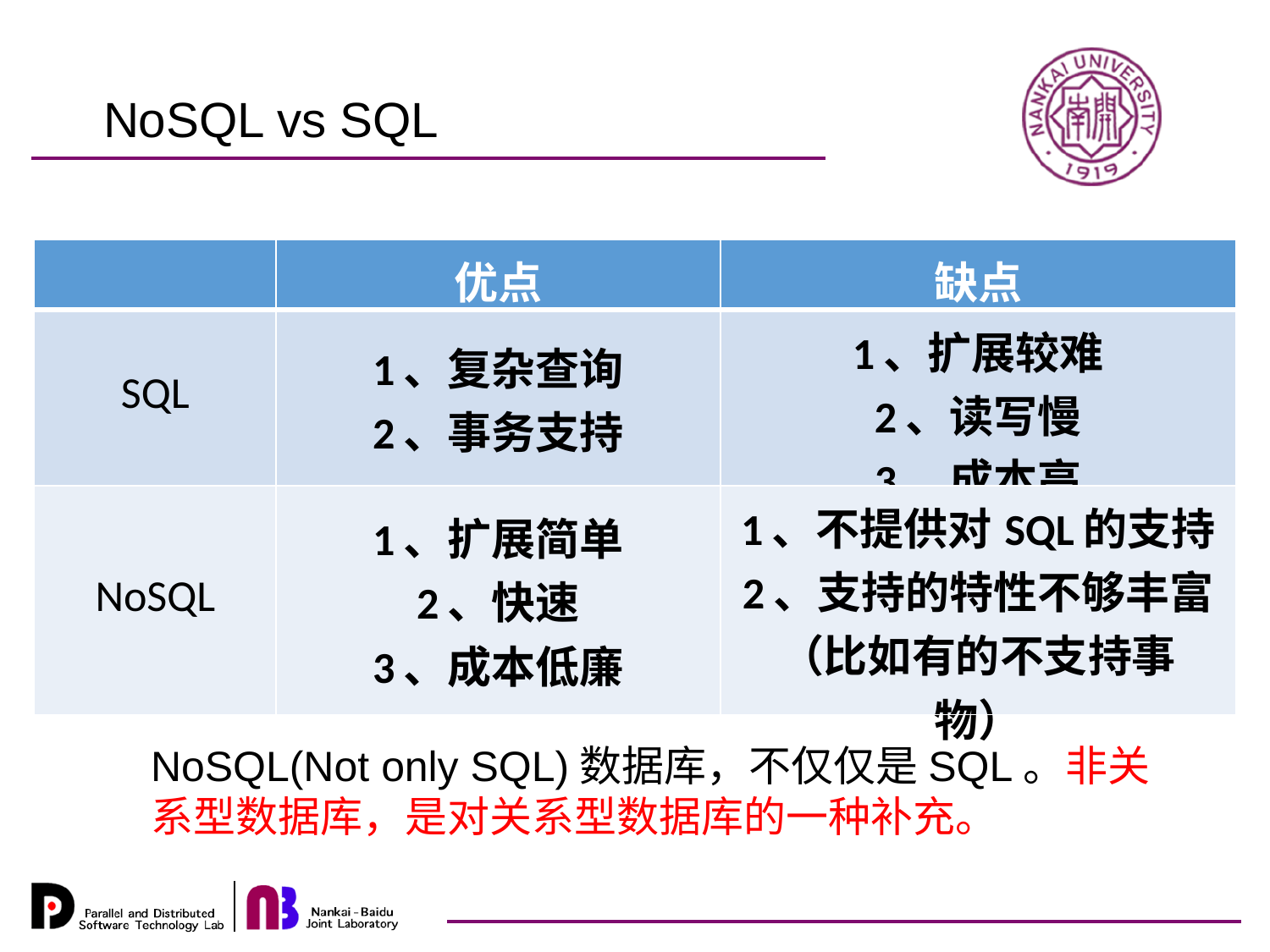

NoSQL vs SQL
|  | 优点 | 缺点 |
| --- | --- | --- |
| SQL | 1、复杂查询 2、事务支持 | 1、扩展较难 2、读写慢 3、成本高 |
| NoSQL | 1、扩展简单 2、快速 3、成本低廉 | 1、不提供对SQL的支持 2、支持的特性不够丰富（比如有的不支持事物） |

NoSQL(Not only SQL)数据库，不仅仅是SQL。非关系型数据库，是对关系型数据库的一种补充。